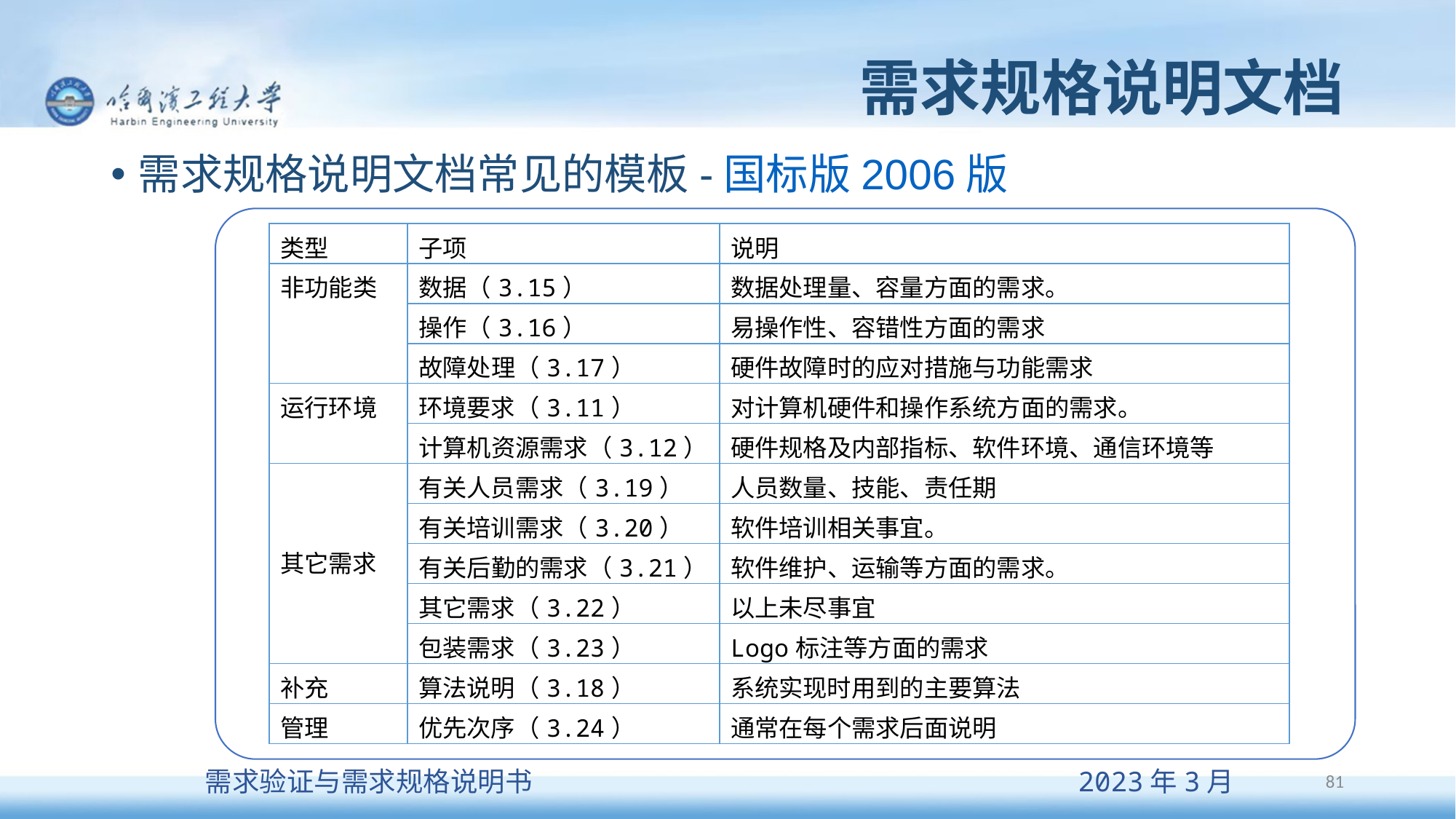

# 需求规格说明文档
需求规格说明文档常见的模板-国标版2006版

| 类型 | 子项 | 说明 |
| --- | --- | --- |
| 非功能类 | 数据（3.15） | 数据处理量、容量方面的需求。 |
|  | 操作（3.16） | 易操作性、容错性方面的需求 |
|  | 故障处理（3.17） | 硬件故障时的应对措施与功能需求 |
| 运行环境 | 环境要求（3.11） | 对计算机硬件和操作系统方面的需求。 |
|  | 计算机资源需求（3.12） | 硬件规格及内部指标、软件环境、通信环境等 |
| 其它需求 | 有关人员需求（3.19） | 人员数量、技能、责任期 |
|  | 有关培训需求（3.20） | 软件培训相关事宜。 |
|  | 有关后勤的需求（3.21） | 软件维护、运输等方面的需求。 |
|  | 其它需求（3.22） | 以上未尽事宜 |
|  | 包装需求（3.23） | Logo标注等方面的需求 |
| 补充 | 算法说明（3.18） | 系统实现时用到的主要算法 |
| 管理 | 优先次序（3.24） | 通常在每个需求后面说明 |

81